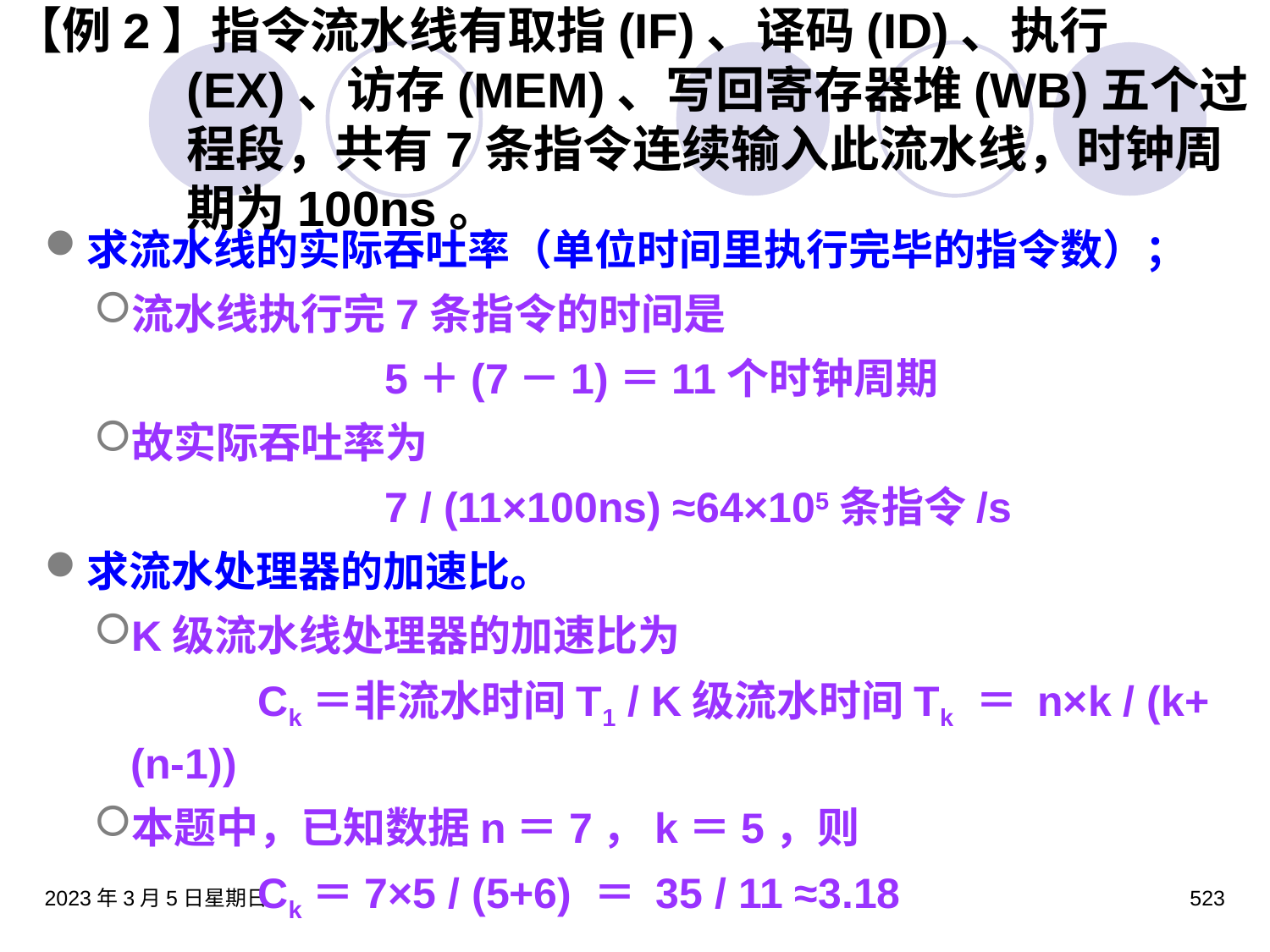

# 【例2】指令流水线有取指(IF)、译码(ID)、执行(EX)、访存(MEM)、写回寄存器堆(WB)五个过程段，共有7条指令连续输入此流水线，时钟周期为100ns。
求流水线的实际吞吐率（单位时间里执行完毕的指令数）；
流水线执行完7条指令的时间是
			5＋(7－1)＝11个时钟周期
故实际吞吐率为
			7 / (11×100ns) ≈64×105条指令/s
求流水处理器的加速比。
K级流水线处理器的加速比为
		Ck＝非流水时间T1 / K级流水时间Tk ＝ n×k / (k+(n-1))
本题中，已知数据n＝7，k＝5，则
		Ck＝7×5 / (5+6) ＝ 35 / 11 ≈3.18
2023年3月5日星期日
523